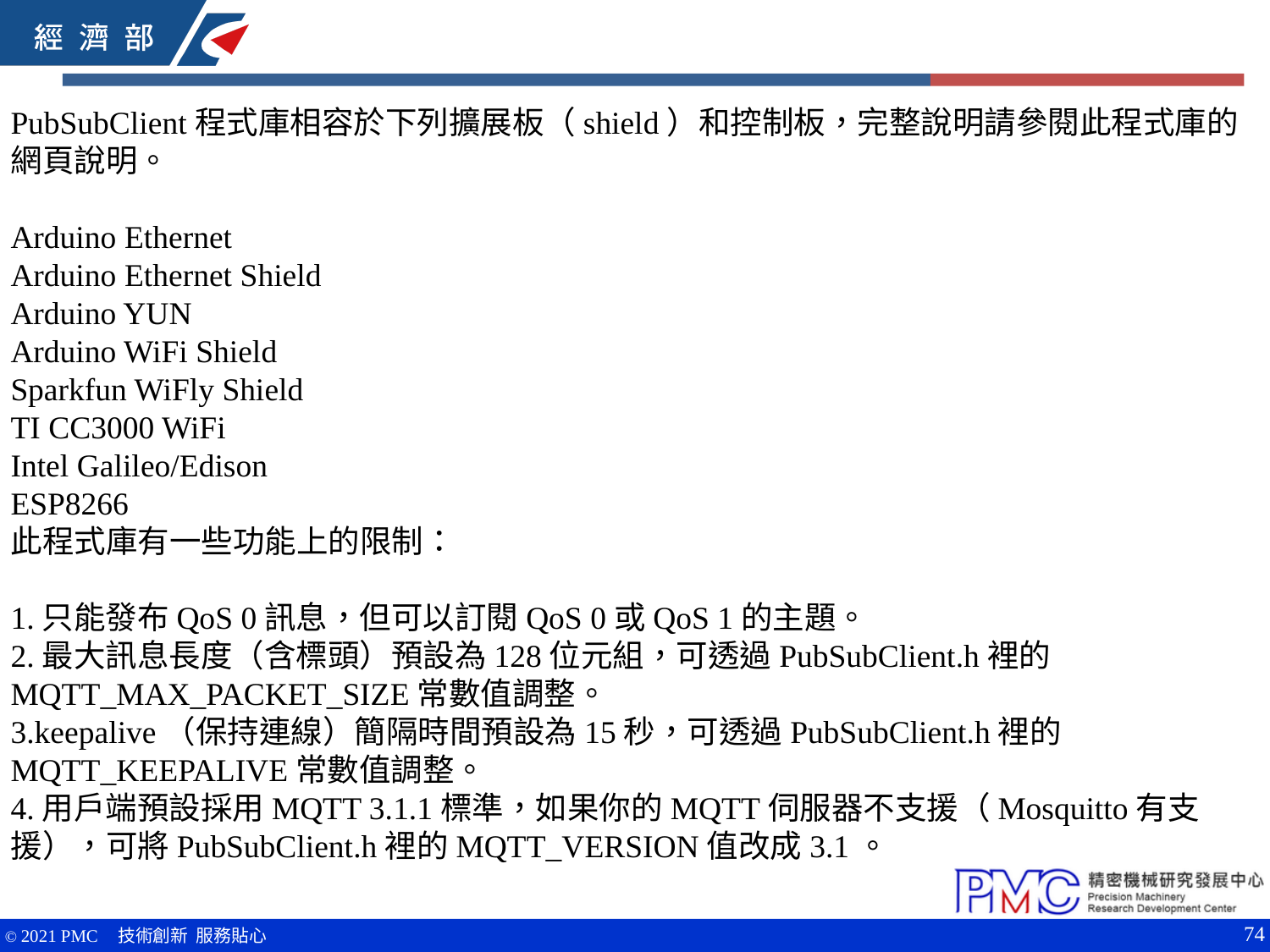

PubSubClient程式庫相容於下列擴展板（shield）和控制板，完整說明請參閱此程式庫的網頁說明。

Arduino Ethernet
Arduino Ethernet Shield
Arduino YUN
Arduino WiFi Shield
Sparkfun WiFly Shield
TI CC3000 WiFi
Intel Galileo/Edison
ESP8266
此程式庫有一些功能上的限制：

1.只能發布QoS 0訊息，但可以訂閱QoS 0或QoS 1的主題。
2.最大訊息長度（含標頭）預設為128位元組，可透過PubSubClient.h裡的MQTT_MAX_PACKET_SIZE常數值調整。
3.keepalive（保持連線）簡隔時間預設為15秒，可透過PubSubClient.h裡的MQTT_KEEPALIVE常數值調整。
4.用戶端預設採用MQTT 3.1.1標準，如果你的MQTT伺服器不支援（Mosquitto有支援），可將PubSubClient.h裡的MQTT_VERSION值改成3.1。
74